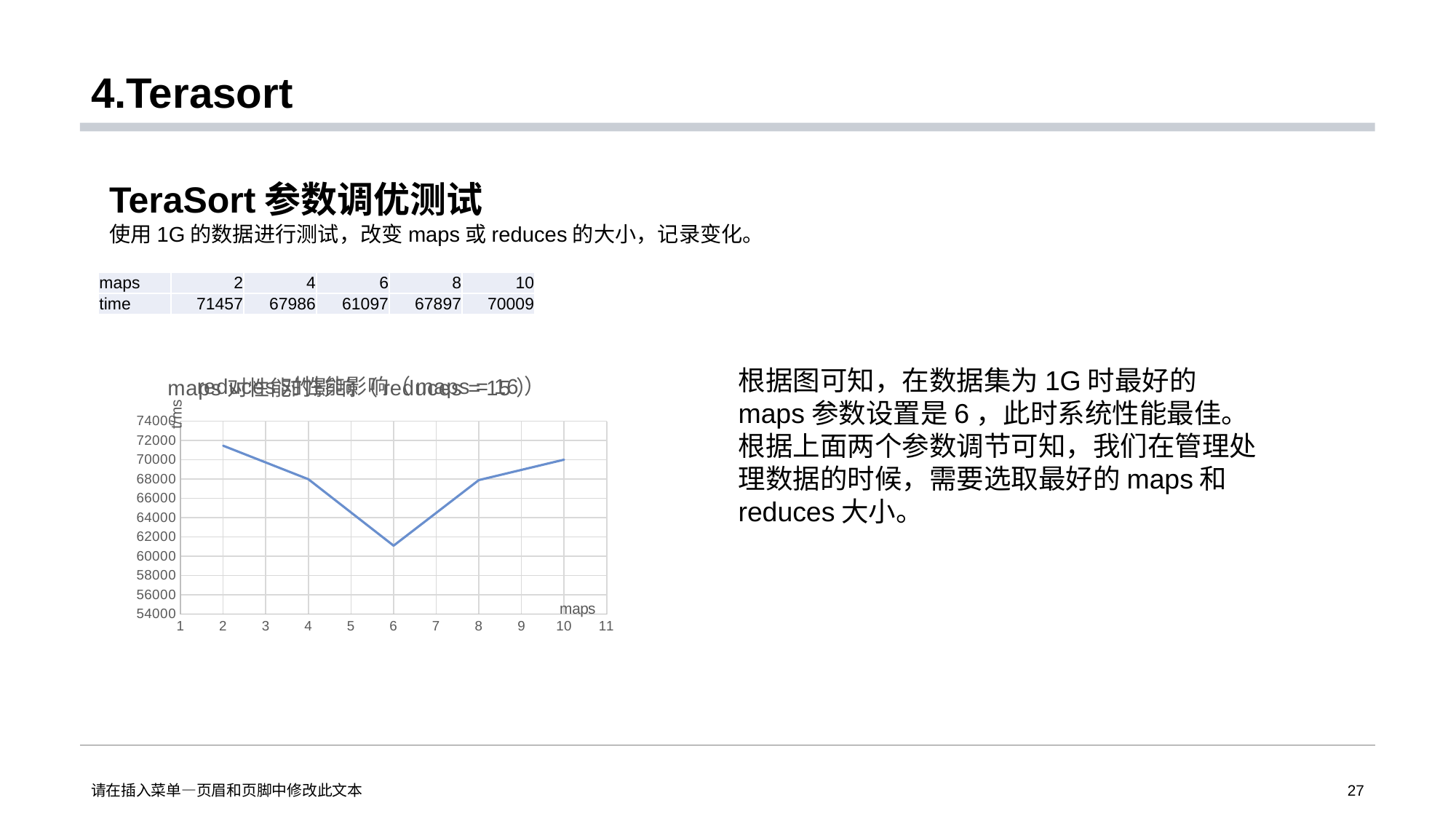

# 4.Terasort

TeraSort参数调优测试
使用1G的数据进行测试，改变maps或reduces的大小，记录变化。
| maps | 2 | 4 | 6 | 8 | 10 |
| --- | --- | --- | --- | --- | --- |
| time | 71457 | 67986 | 61097 | 67897 | 70009 |

### Chart: reduces对性能影响（maps = 16）

| Category |
|---|

### Chart: maps对性能的影响（reduces = 15）

| Category |  |
|---|---|
根据图可知，在数据集为1G时最好的maps参数设置是6，此时系统性能最佳。根据上面两个参数调节可知，我们在管理处理数据的时候，需要选取最好的maps和reduces大小。
请在插入菜单—页眉和页脚中修改此文本
27